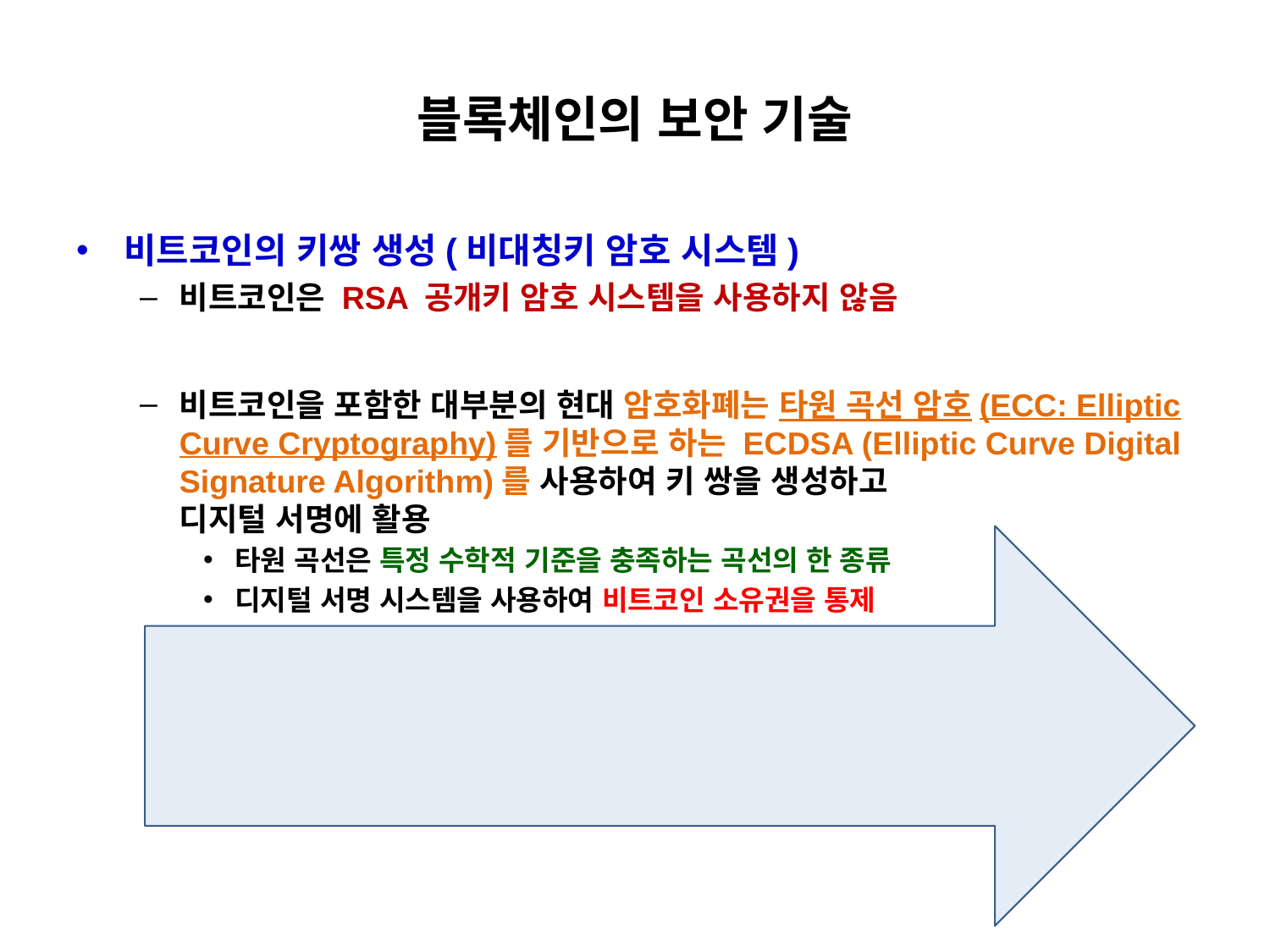

# 블록체인의 보안 기술
비트코인의 키쌍 생성(비대칭키 암호 시스템)
비트코인은 RSA 공개키 암호 시스템을 사용하지 않음

비트코인을 포함한 대부분의 현대 암호화폐는 타원 곡선 암호(ECC: Elliptic Curve Cryptography)를 기반으로 하는 ECDSA (Elliptic Curve Digital Signature Algorithm)를 사용하여 키 쌍을 생성하고
디지털 서명에 활용
타원 곡선은 특정 수학적 기준을 충족하는 곡선의 한 종류
디지털 서명 시스템을 사용하여 비트코인 ​​소유권을 통제